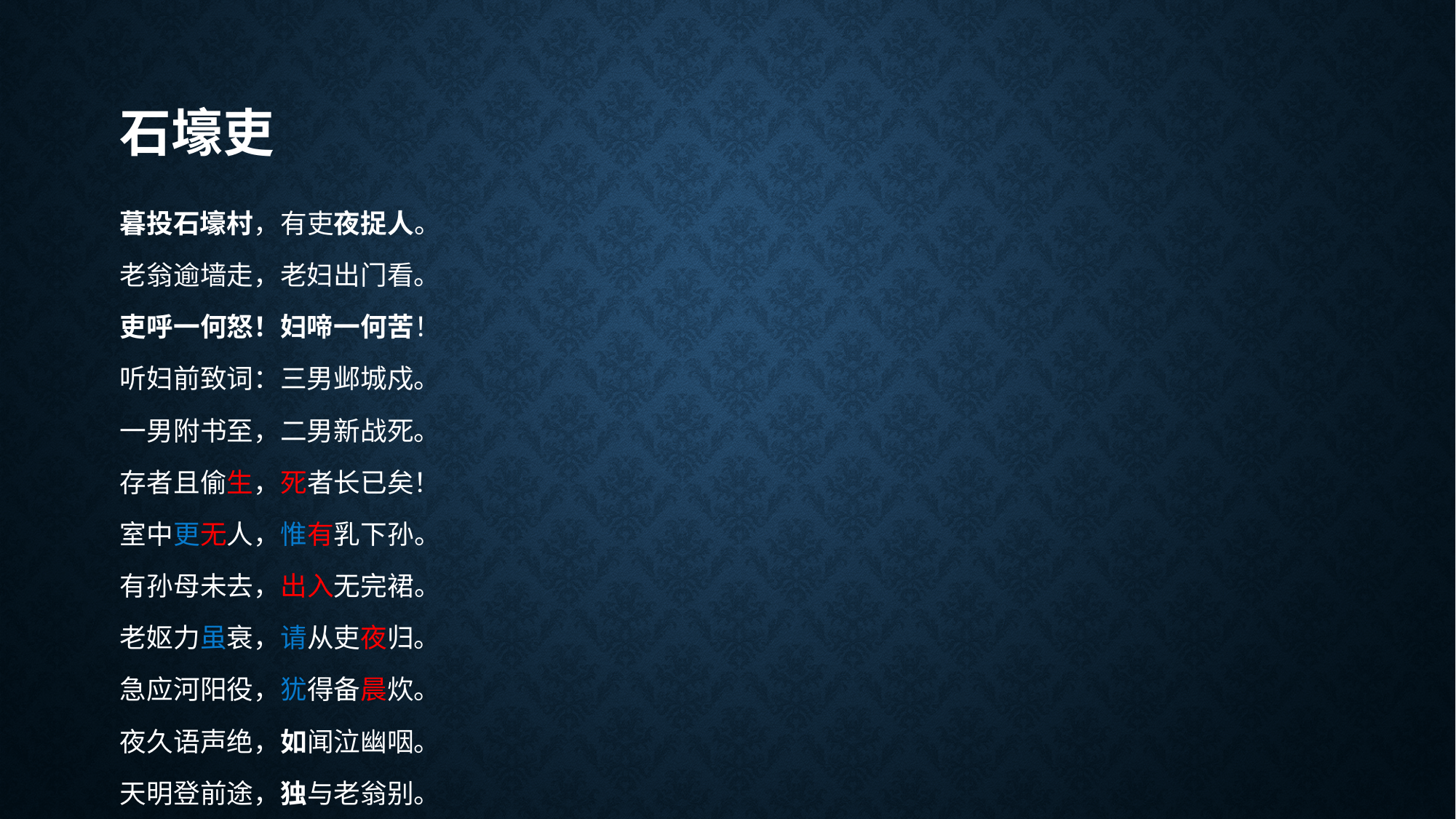

# 石壕吏
暮投石壕村，有吏夜捉人。
老翁逾墙走，老妇出门看。
吏呼一何怒！妇啼一何苦！
听妇前致词：三男邺城戍。
一男附书至，二男新战死。
存者且偷生，死者长已矣！
室中更无人，惟有乳下孙。
有孙母未去，出入无完裙。
老妪力虽衰，请从吏夜归。
急应河阳役，犹得备晨炊。
夜久语声绝，如闻泣幽咽。
天明登前途，独与老翁别。